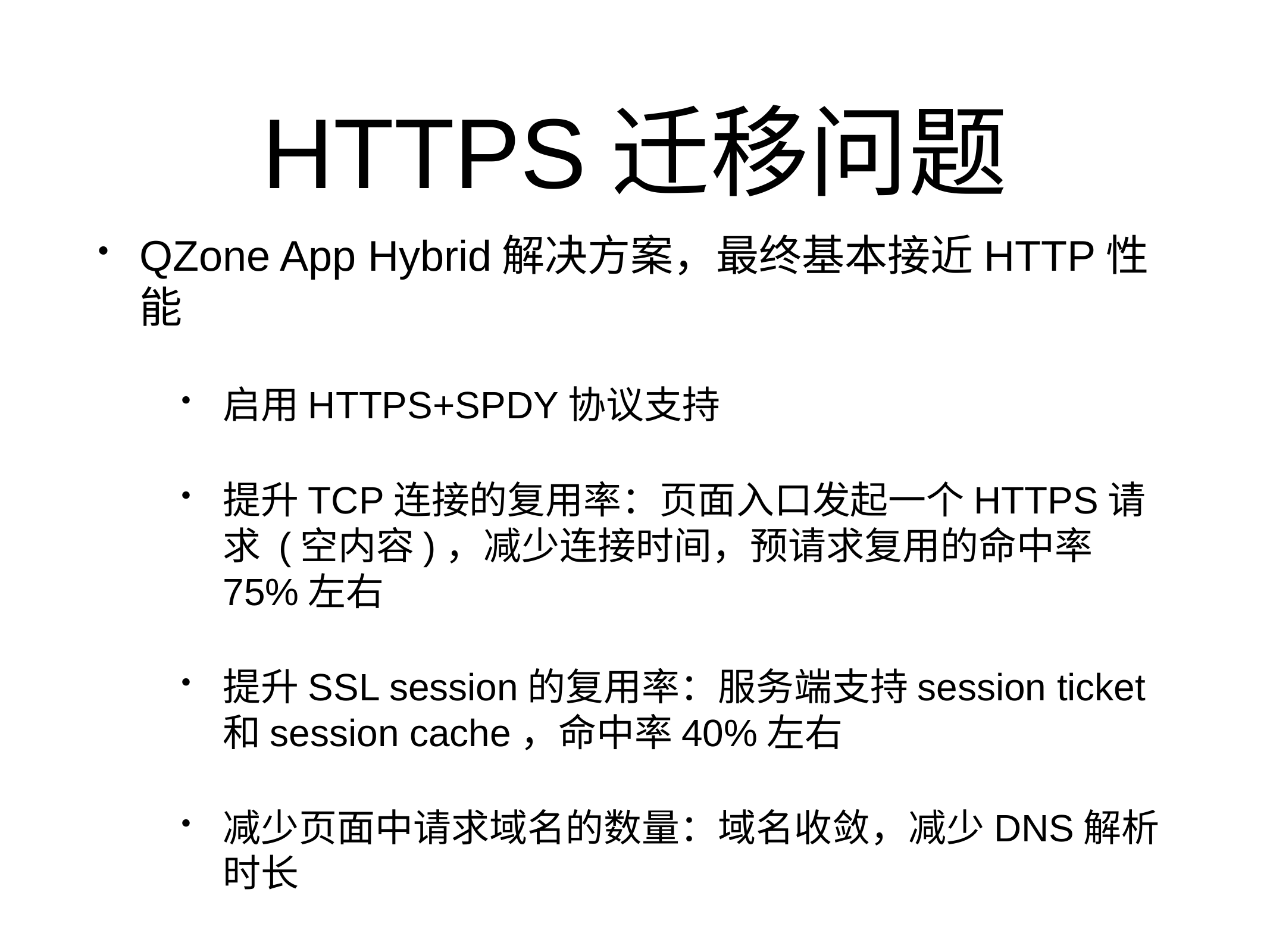

# HTTPS迁移问题
QZone App Hybrid解决方案，最终基本接近HTTP性能
启用HTTPS+SPDY协议支持
提升TCP连接的复用率：页面入口发起一个HTTPS请求 (空内容)，减少连接时间，预请求复用的命中率75%左右
提升SSL session的复用率：服务端支持session ticket和session cache，命中率40%左右
减少页面中请求域名的数量：域名收敛，减少DNS解析时长